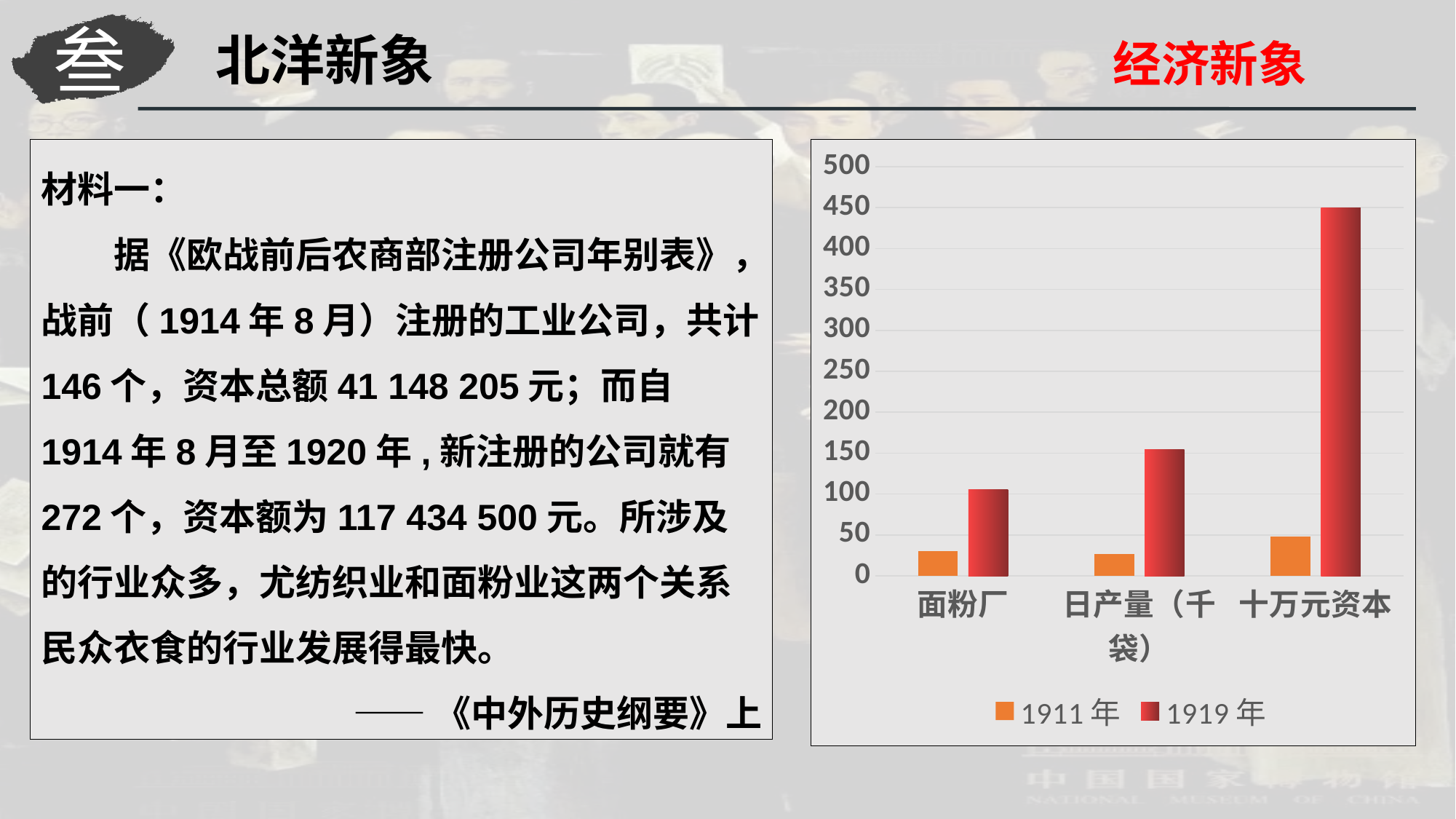

叁

北洋新象
经济新象

材料一：
据《欧战前后农商部注册公司年别表》，战前（1914年8月）注册的工业公司，共计146个，资本总额41 148 205元；而自1914年8月至1920年,新注册的公司就有272个，资本额为117 434 500元。所涉及的行业众多，尤纺织业和面粉业这两个关系民众衣食的行业发展得最快。
——《中外历史纲要》上

### Chart

| Category | 1911年 | 1919年 |
|---|---|---|
| 面粉厂 | 30.0 | 105.0 |
| 日产量（千袋） | 27.0 | 154.0 |
| 十万元资本 | 48.0 | 450.0 |